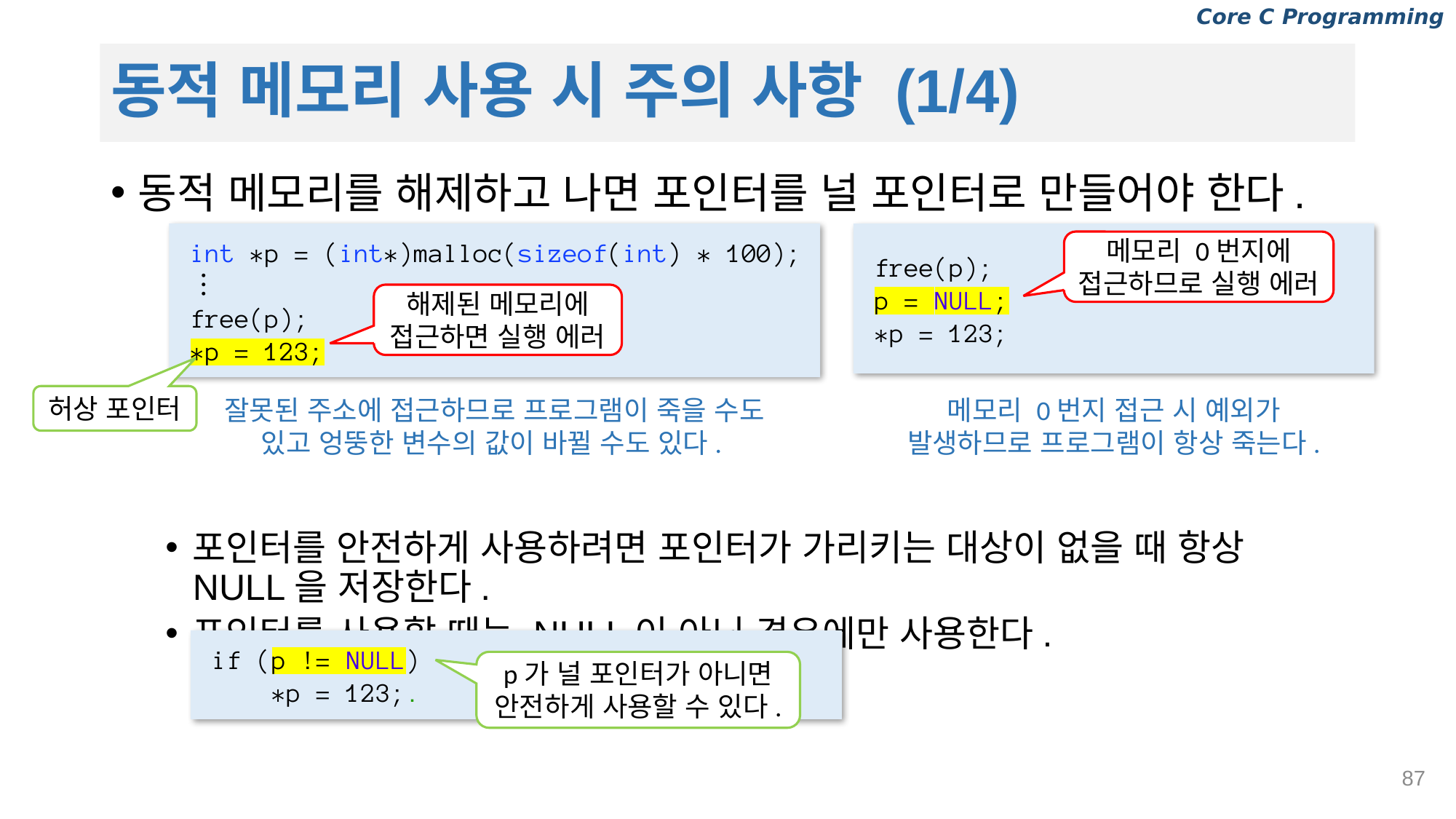

# 동적 메모리 사용 시 주의 사항 (1/4)
동적 메모리를 해제하고 나면 포인터를 널 포인터로 만들어야 한다.

포인터를 안전하게 사용하려면 포인터가 가리키는 대상이 없을 때 항상 NULL을 저장한다.
포인터를 사용할 때는 NULL이 아닌 경우에만 사용한다.
int *p = (int*)malloc(sizeof(int) * 100);
︙
free(p);
*p = 123;
free(p);
p = NULL;
*p = 123;
메모리 0번지에 접근하므로 실행 에러
해제된 메모리에 접근하면 실행 에러
허상 포인터
잘못된 주소에 접근하므로 프로그램이 죽을 수도 있고 엉뚱한 변수의 값이 바뀔 수도 있다.
메모리 0번지 접근 시 예외가 발생하므로 프로그램이 항상 죽는다.
if (p != NULL)
    *p = 123;.
p가 널 포인터가 아니면 안전하게 사용할 수 있다.
87